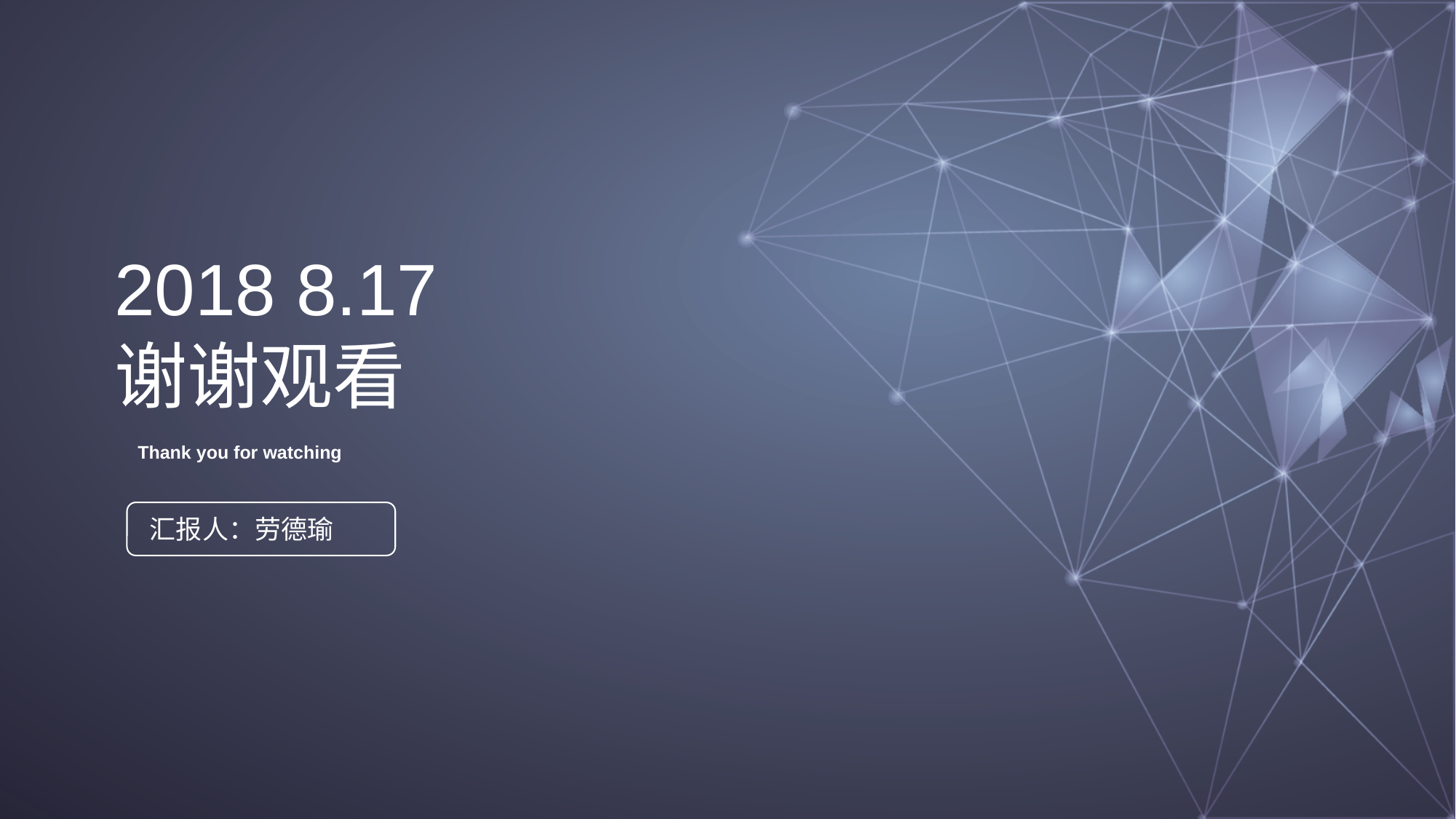

2018 8.17
谢谢观看
Thank you for watching

汇报人：劳德瑜